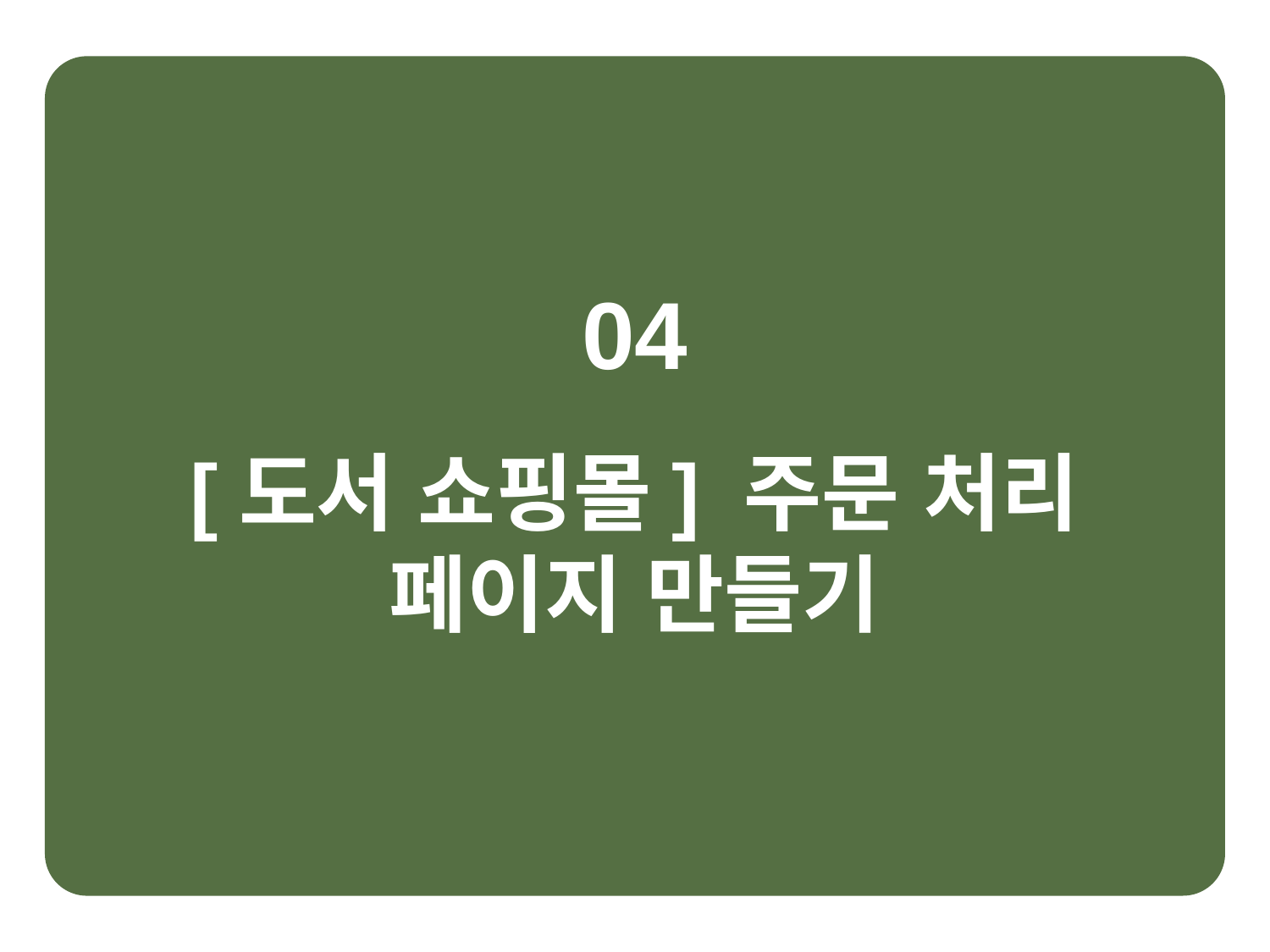

04
[도서 쇼핑몰] 주문 처리 페이지 만들기